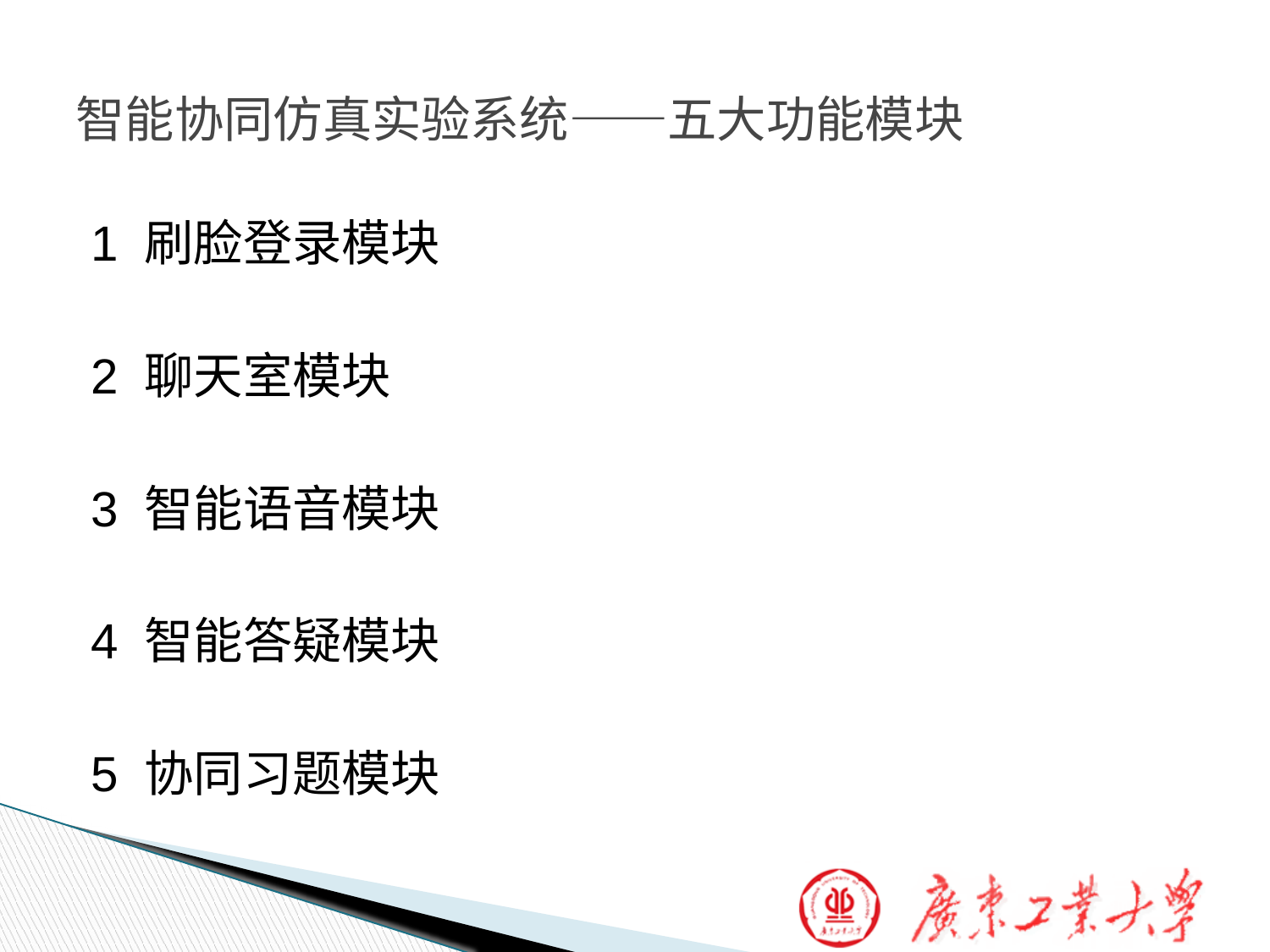

# 智能协同仿真实验系统——五大功能模块
1 刷脸登录模块

2 聊天室模块

3 智能语音模块

4 智能答疑模块

5 协同习题模块